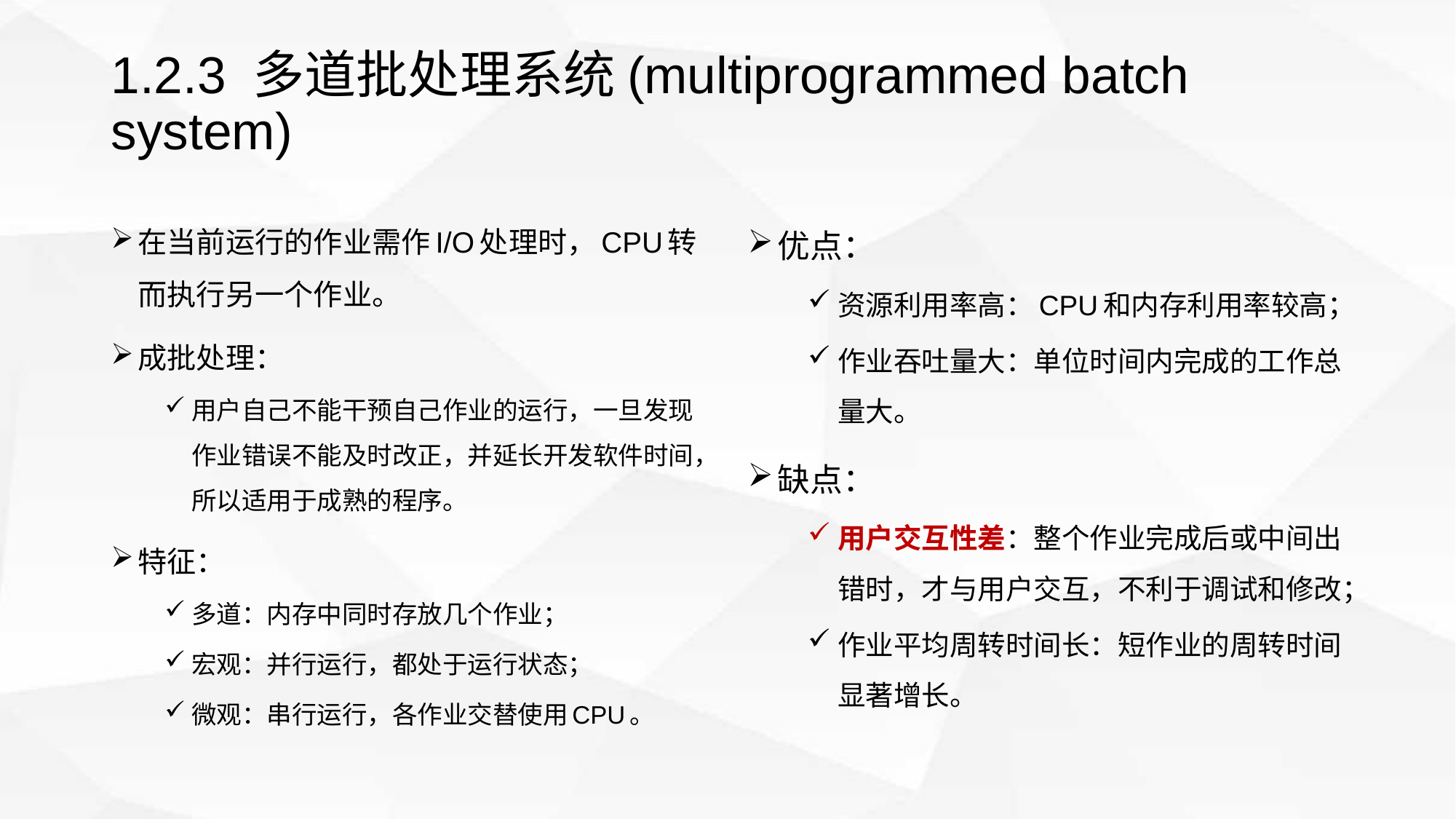

# 1.2.3 多道批处理系统(multiprogrammed batch system)
在当前运行的作业需作I/O处理时，CPU转而执行另一个作业。
成批处理：
用户自己不能干预自己作业的运行，一旦发现作业错误不能及时改正，并延长开发软件时间，所以适用于成熟的程序。
特征：
多道：内存中同时存放几个作业；
宏观：并行运行，都处于运行状态；
微观：串行运行，各作业交替使用CPU。

优点：
资源利用率高：CPU和内存利用率较高；
作业吞吐量大：单位时间内完成的工作总量大。
缺点：
用户交互性差：整个作业完成后或中间出错时，才与用户交互，不利于调试和修改；
作业平均周转时间长：短作业的周转时间显著增长。